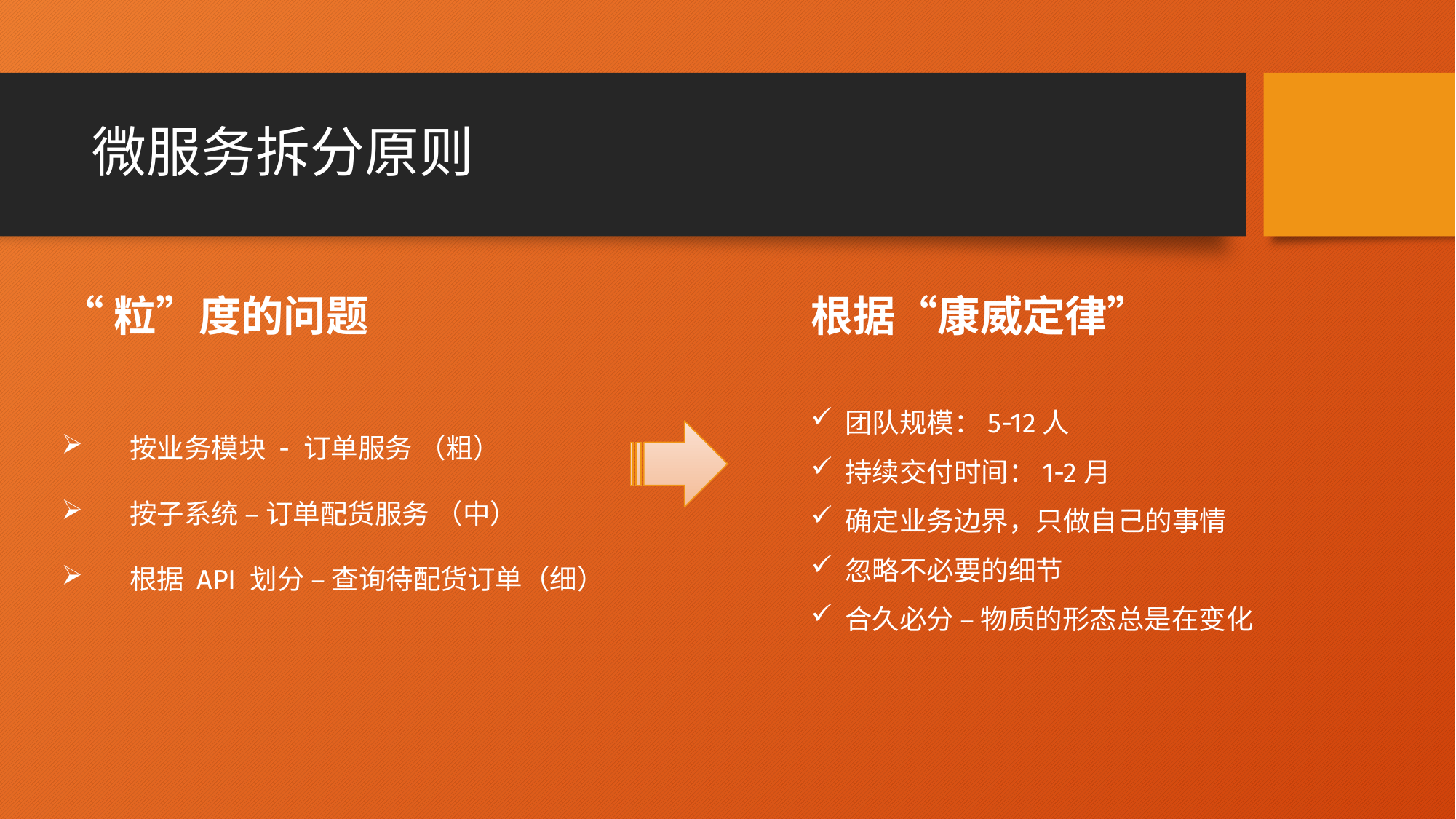

# 微服务拆分原则
“粒”度的问题

按业务模块 - 订单服务 （粗）
按子系统 – 订单配货服务 （中）
根据 API 划分 – 查询待配货订单（细）

根据“康威定律”

团队规模：5-12人
持续交付时间：1-2月
确定业务边界，只做自己的事情
忽略不必要的细节
合久必分 – 物质的形态总是在变化